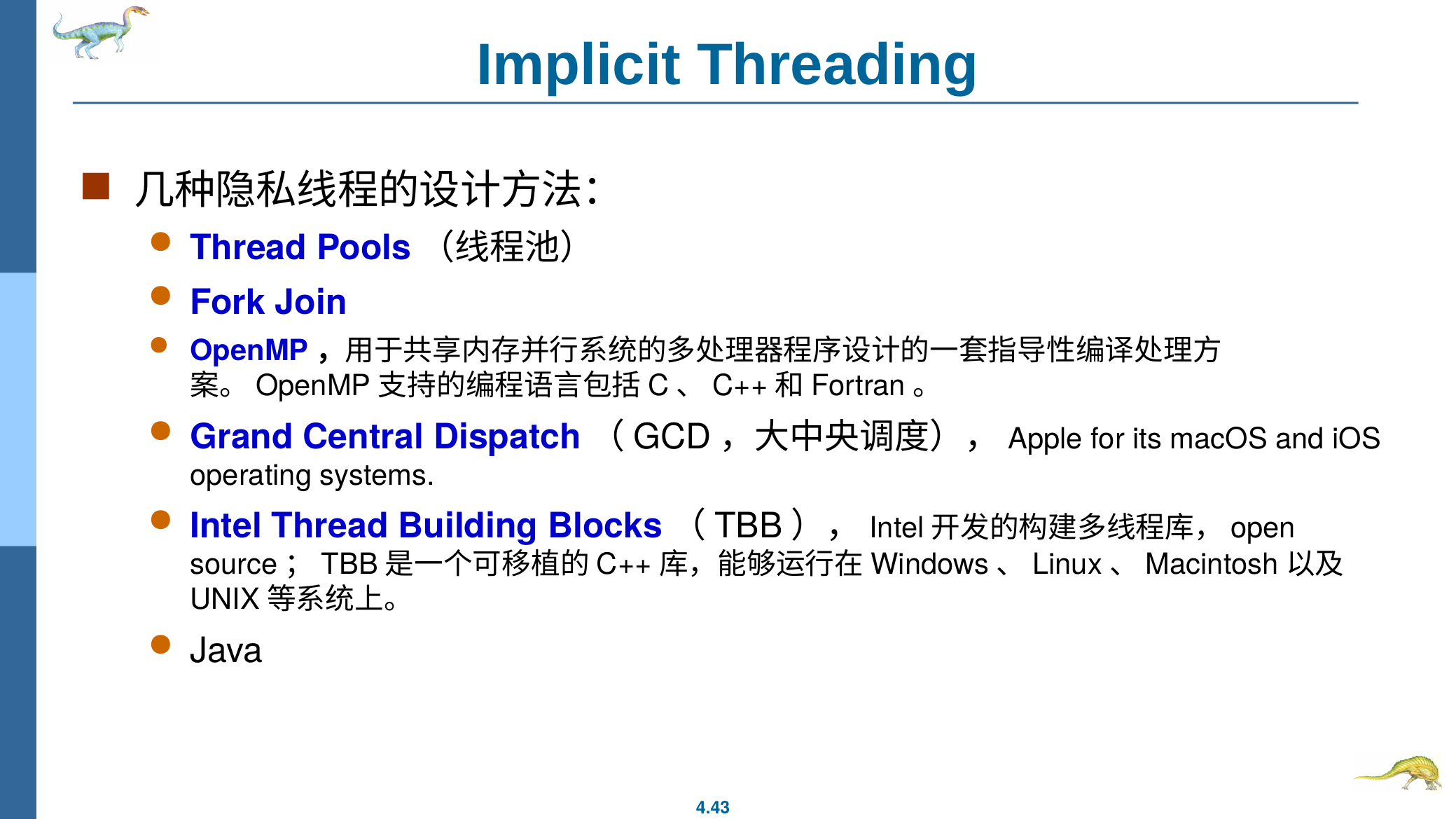

# Implicit Threading
几种隐私线程的设计方法：
Thread Pools（线程池）
Fork Join
OpenMP，用于共享内存并行系统的多处理器程序设计的一套指导性编译处理方案。OpenMP支持的编程语言包括C、C++和Fortran。
Grand Central Dispatch（GCD，大中央调度），Apple for its macOS and iOS operating systems.
Intel Thread Building Blocks（TBB），Intel开发的构建多线程库，open source；TBB是一个可移植的C++库，能够运行在Windows、Linux、Macintosh以及UNIX等系统上。
Java